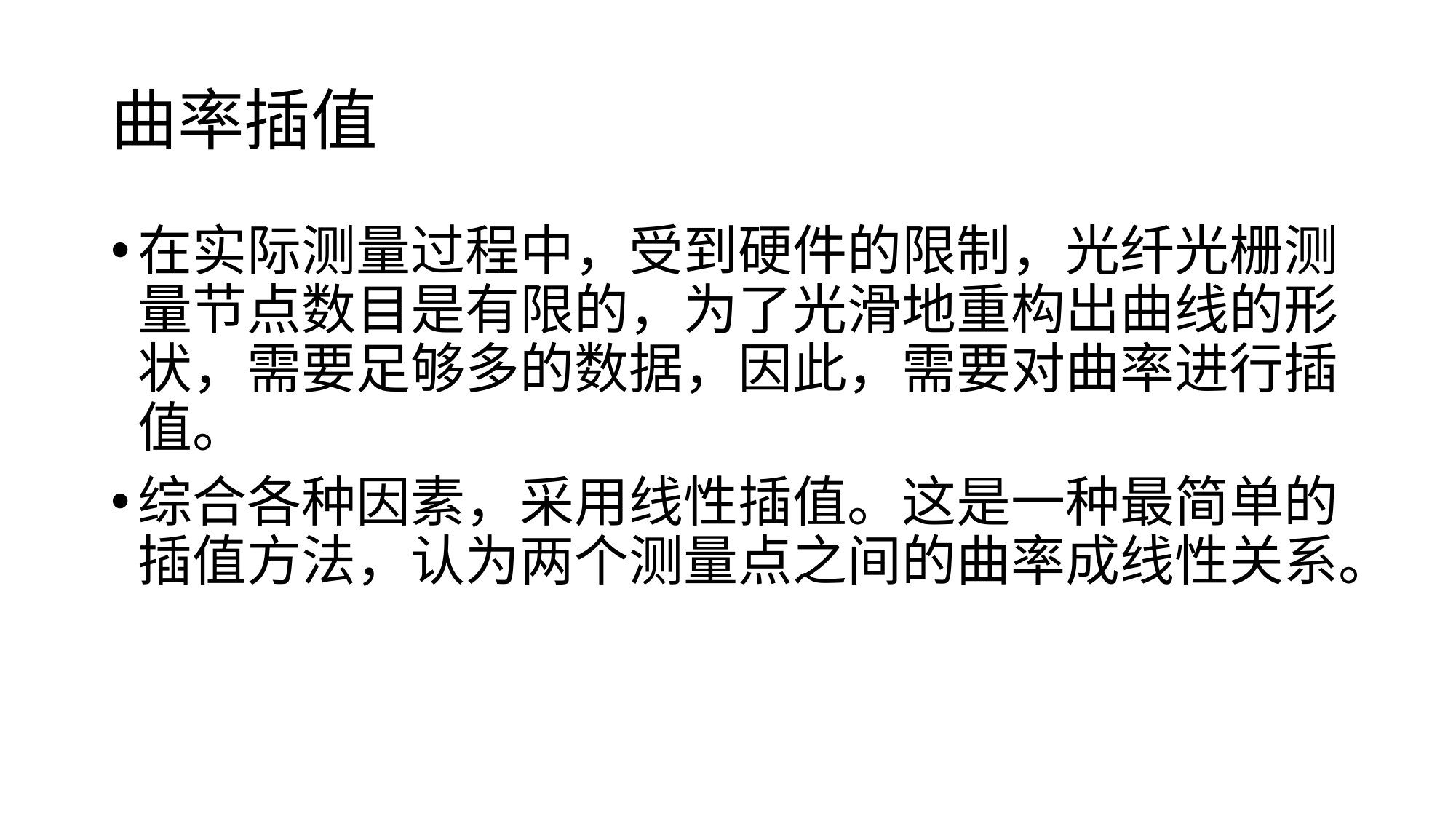

# 曲率插值
在实际测量过程中，受到硬件的限制，光纤光栅测量节点数目是有限的，为了光滑地重构出曲线的形状，需要足够多的数据，因此，需要对曲率进行插值。
综合各种因素，采用线性插值。这是一种最简单的插值方法，认为两个测量点之间的曲率成线性关系。